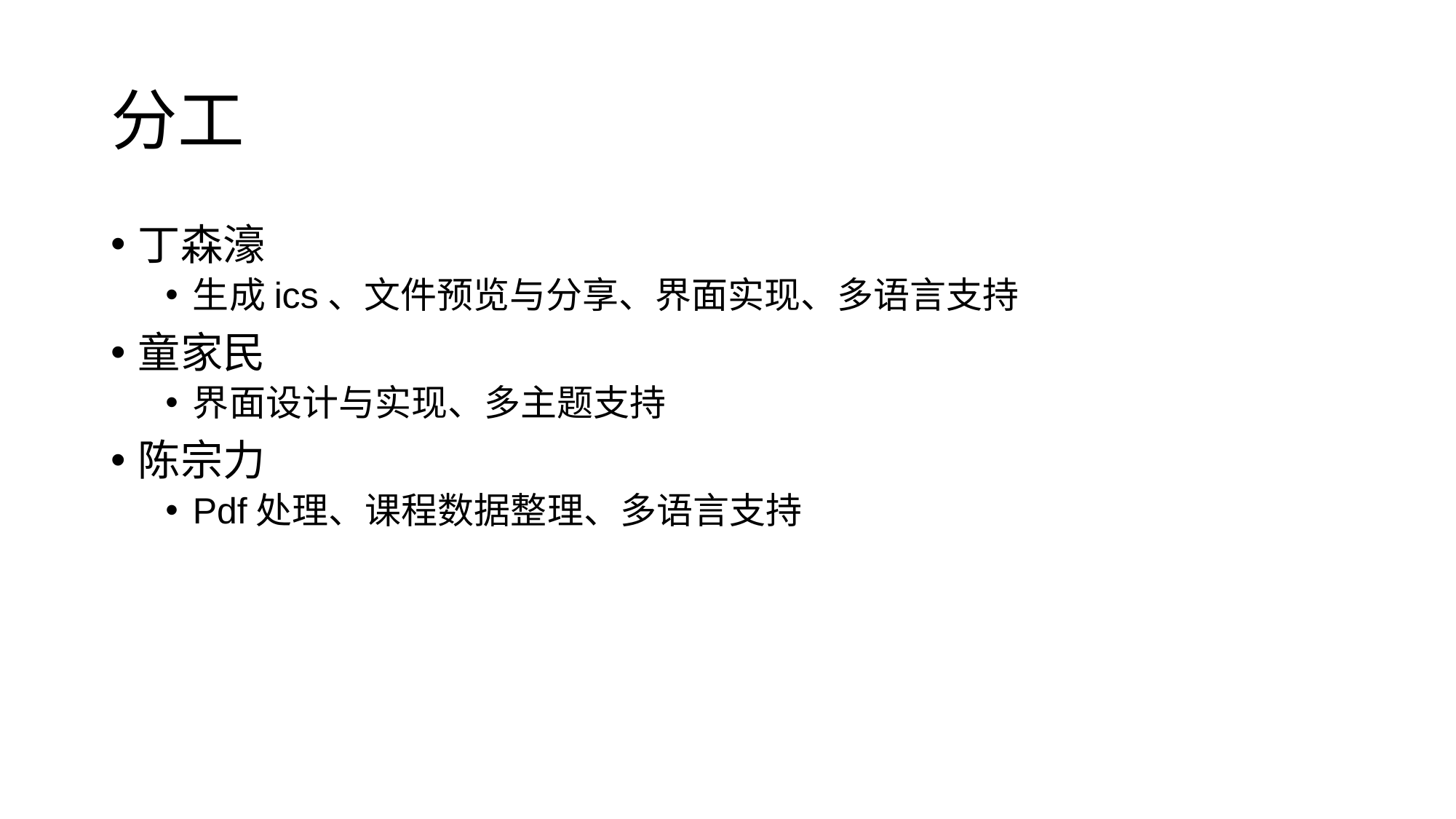

# 分工
丁森濠
生成ics、文件预览与分享、界面实现、多语言支持
童家民
界面设计与实现、多主题支持
陈宗力
Pdf处理、课程数据整理、多语言支持